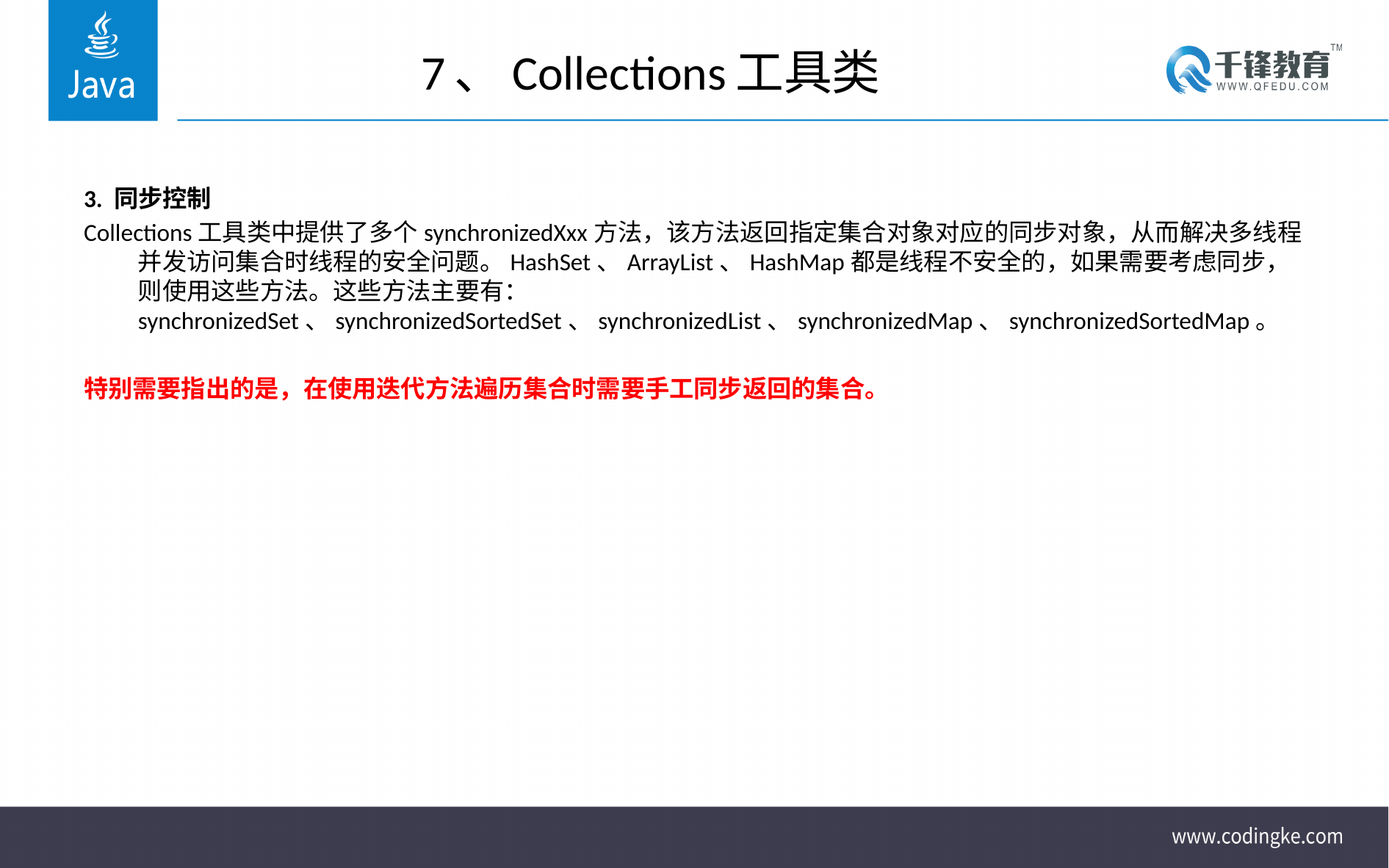

# 7、Collections工具类
3. 同步控制
Collections工具类中提供了多个synchronizedXxx方法，该方法返回指定集合对象对应的同步对象，从而解决多线程并发访问集合时线程的安全问题。HashSet、ArrayList、HashMap都是线程不安全的，如果需要考虑同步，则使用这些方法。这些方法主要有：synchronizedSet、synchronizedSortedSet、synchronizedList、synchronizedMap、synchronizedSortedMap。

特别需要指出的是，在使用迭代方法遍历集合时需要手工同步返回的集合。